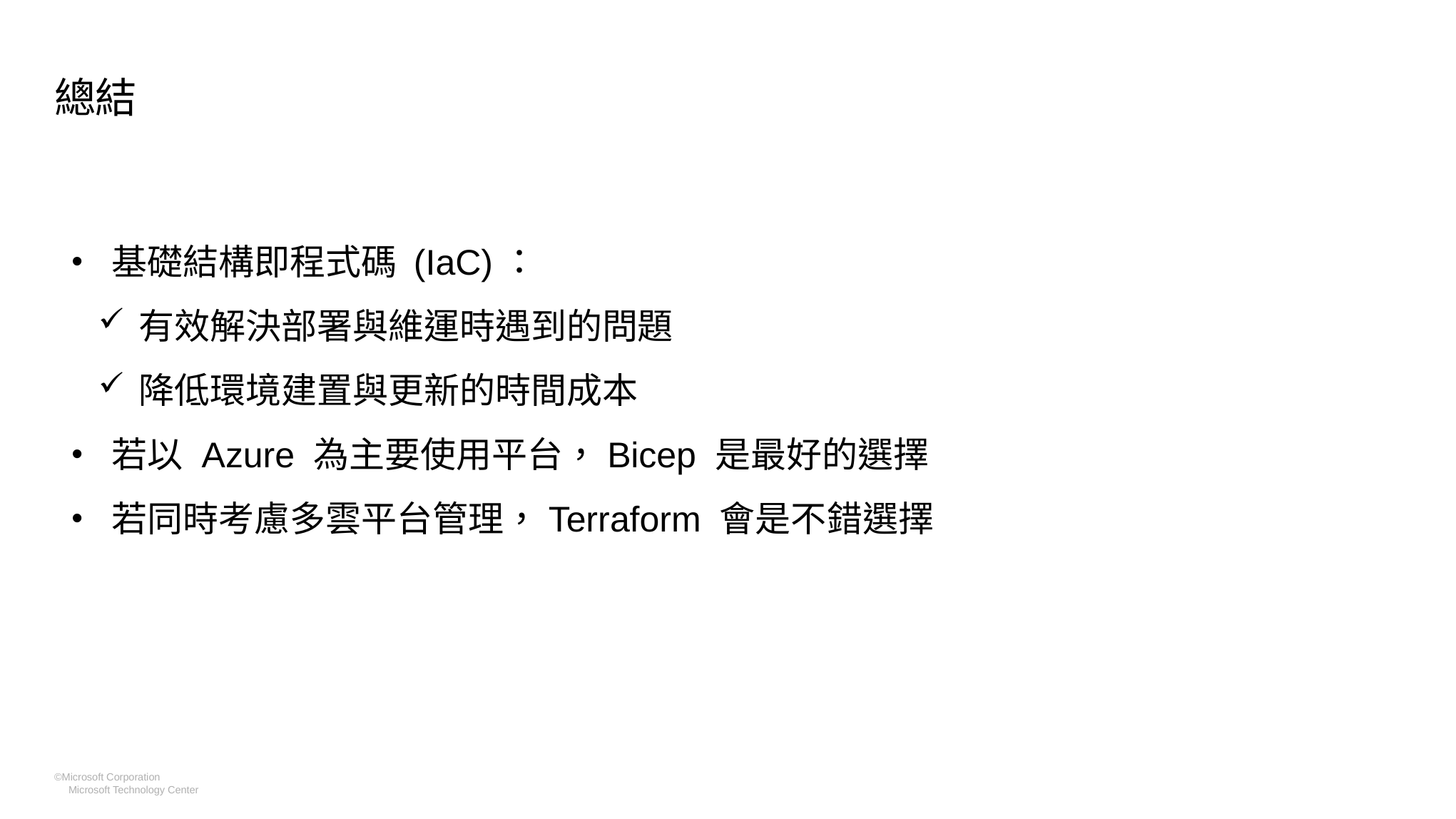

# 總結
基礎結構即程式碼 (IaC)：
有效解決部署與維運時遇到的問題
降低環境建置與更新的時間成本
若以 Azure 為主要使用平台，Bicep 是最好的選擇
若同時考慮多雲平台管理，Terraform 會是不錯選擇